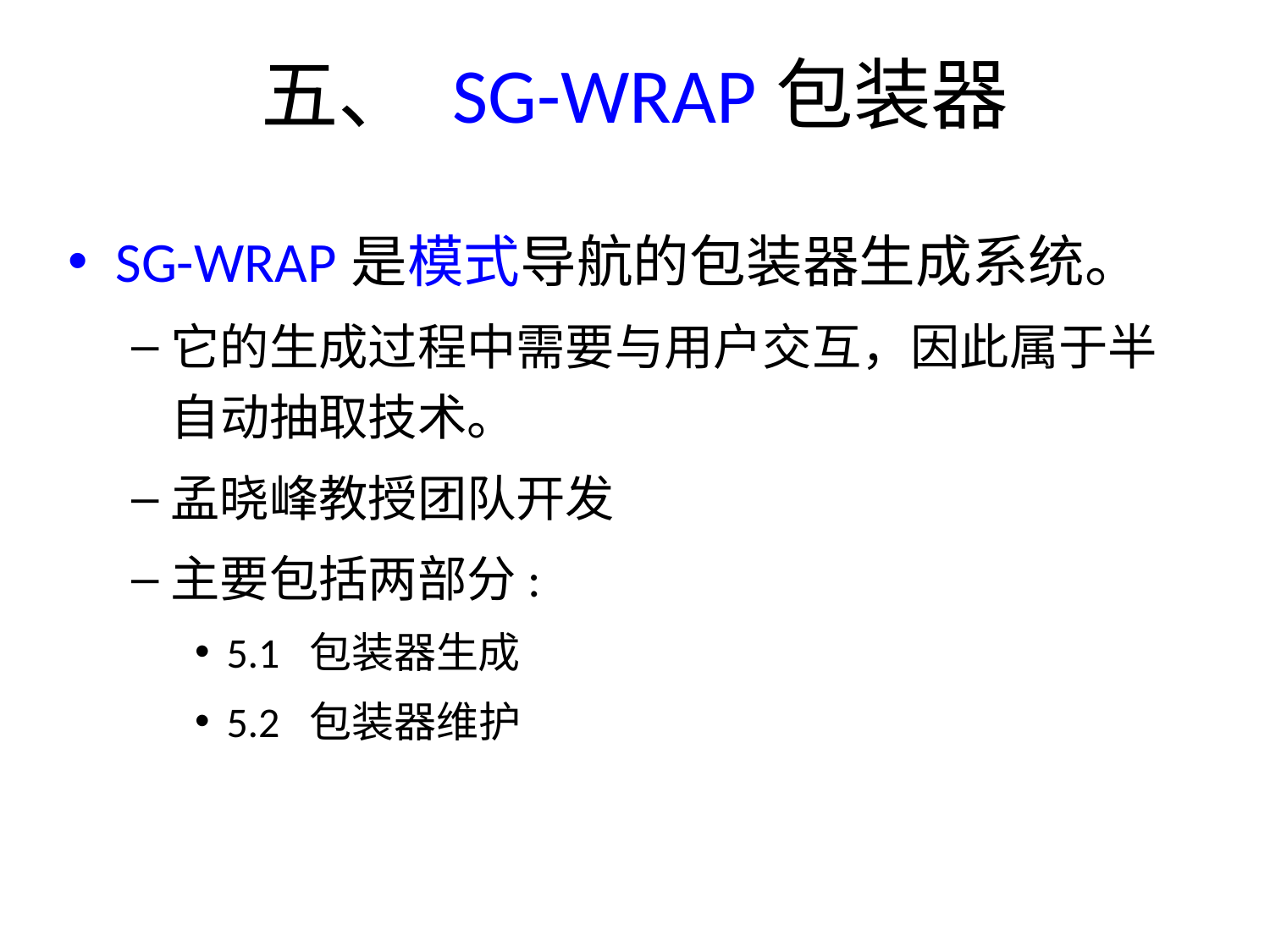

# 五、 SG-WRAP包装器
SG-WRAP是模式导航的包装器生成系统。
它的生成过程中需要与用户交互，因此属于半自动抽取技术。
孟晓峰教授团队开发
主要包括两部分:
5.1  包装器生成
5.2  包装器维护